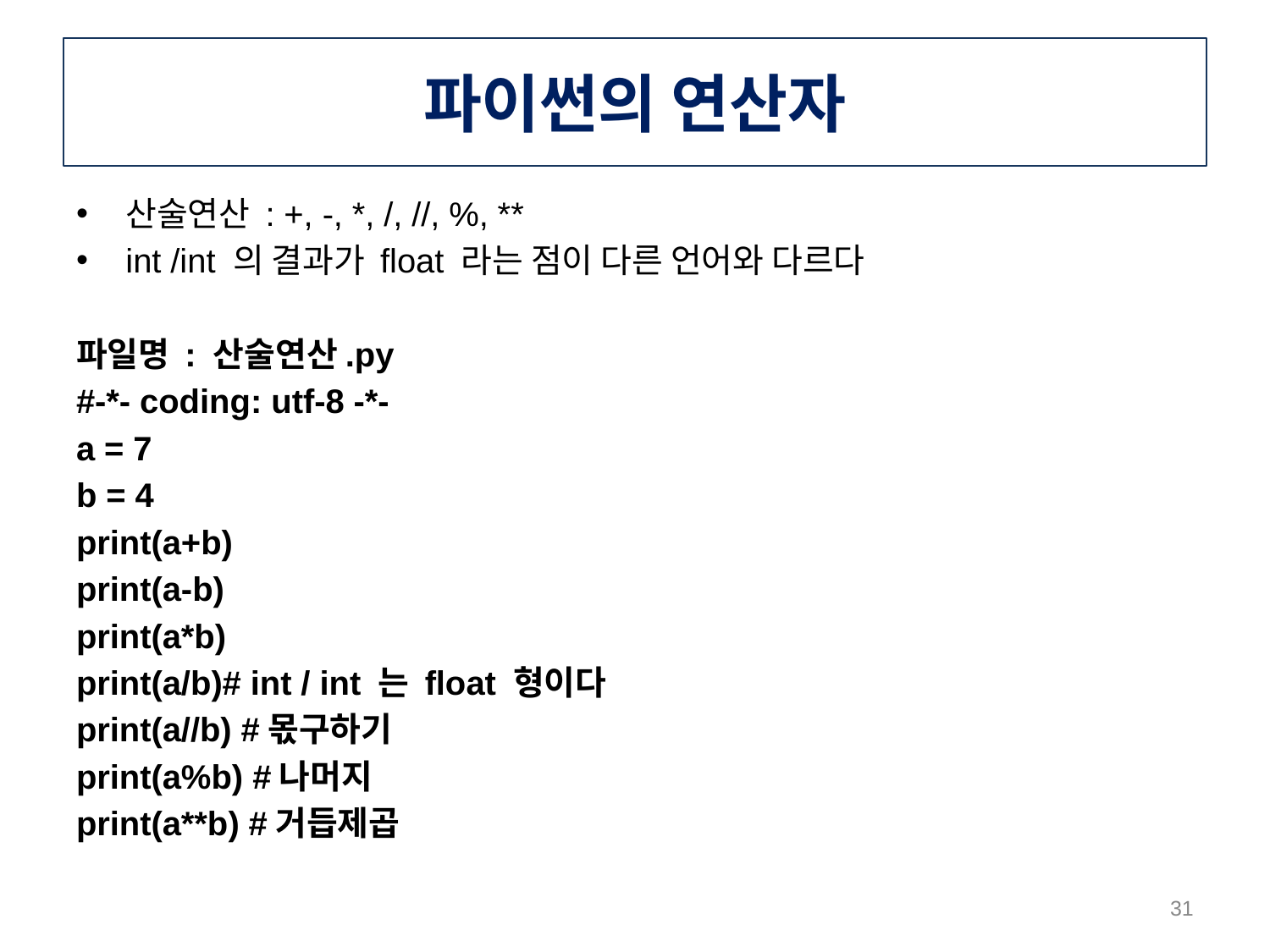

# 파이썬의 연산자
산술연산 : +, -, *, /, //, %, **
int /int 의 결과가 float 라는 점이 다른 언어와 다르다

파일명 : 산술연산.py
#-*- coding: utf-8 -*-
a = 7
b = 4
print(a+b)
print(a-b)
print(a*b)
print(a/b)# int / int 는 float 형이다
print(a//b) #몫구하기
print(a%b) #나머지
print(a**b) #거듭제곱

31